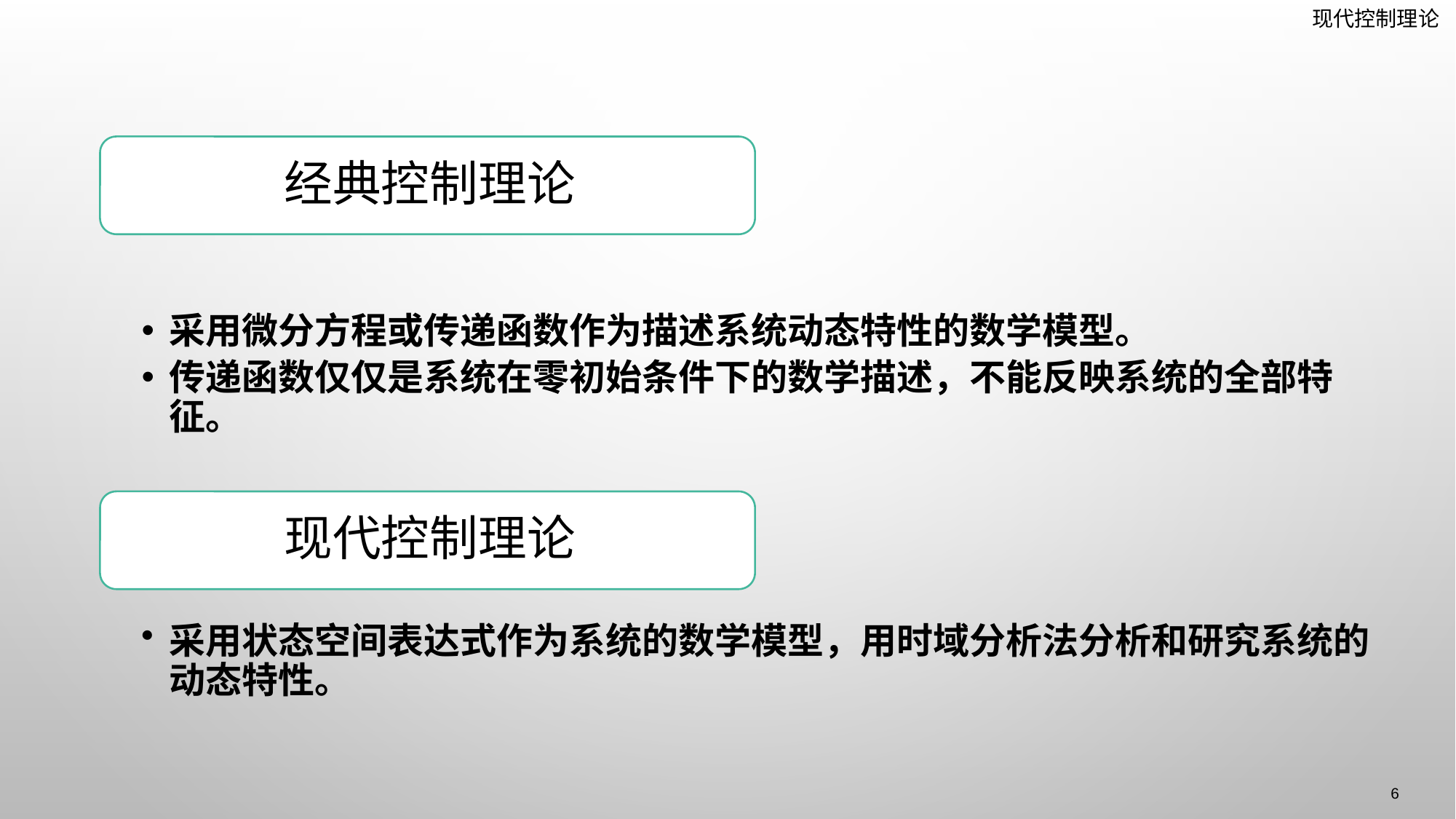

经典控制理论
采用微分方程或传递函数作为描述系统动态特性的数学模型。
传递函数仅仅是系统在零初始条件下的数学描述，不能反映系统的全部特征。
现代控制理论
采用状态空间表达式作为系统的数学模型，用时域分析法分析和研究系统的动态特性。
6